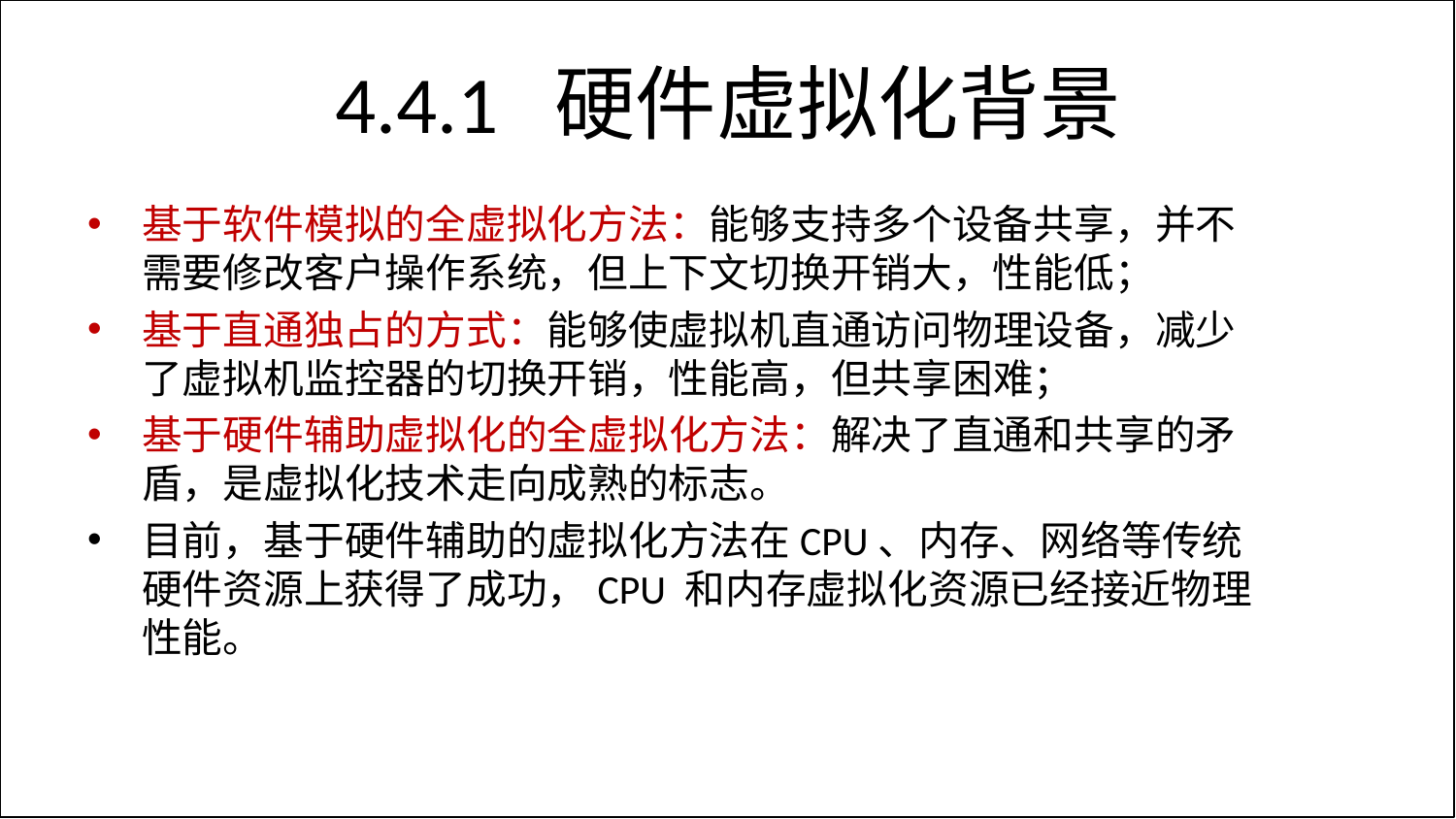

# 4.4.1  硬件虚拟化背景
基于软件模拟的全虚拟化方法：能够支持多个设备共享，并不需要修改客户操作系统，但上下文切换开销大，性能低；
基于直通独占的方式：能够使虚拟机直通访问物理设备，减少了虚拟机监控器的切换开销，性能高，但共享困难；
基于硬件辅助虚拟化的全虚拟化方法：解决了直通和共享的矛盾，是虚拟化技术走向成熟的标志。
目前，基于硬件辅助的虚拟化方法在CPU、内存、网络等传统硬件资源上获得了成功，CPU 和内存虚拟化资源已经接近物理性能。